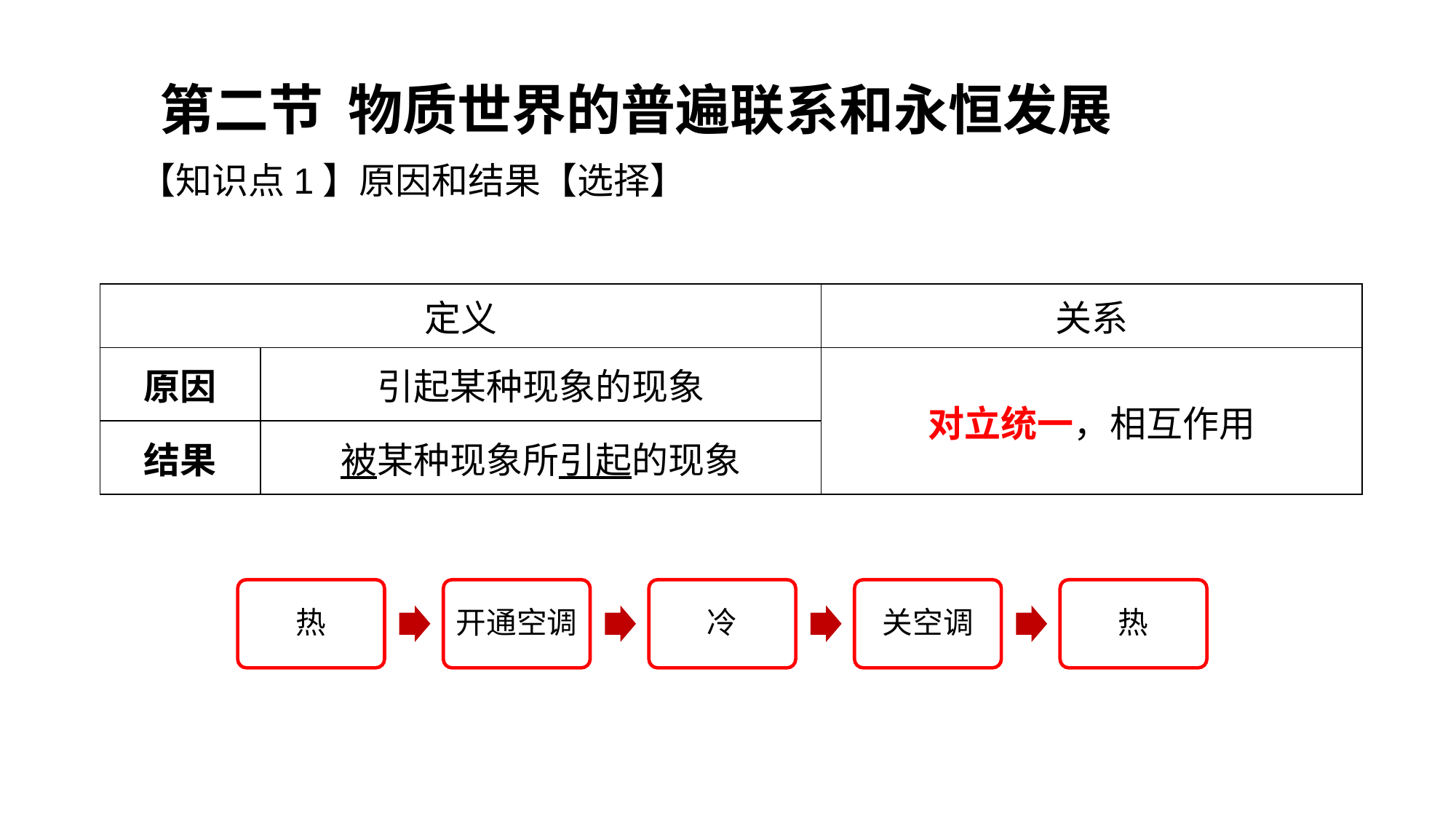

第二节  物质世界的普遍联系和永恒发展
【知识点1】原因和结果【选择】
| 定义 |  | 关系 |
| --- | --- | --- |
| 原因 | 引起某种现象的现象 | 对立统一，相互作用 |
| 结果 | 被某种现象所引起的现象 |  |
热
开通空调
冷
关空调
热

262